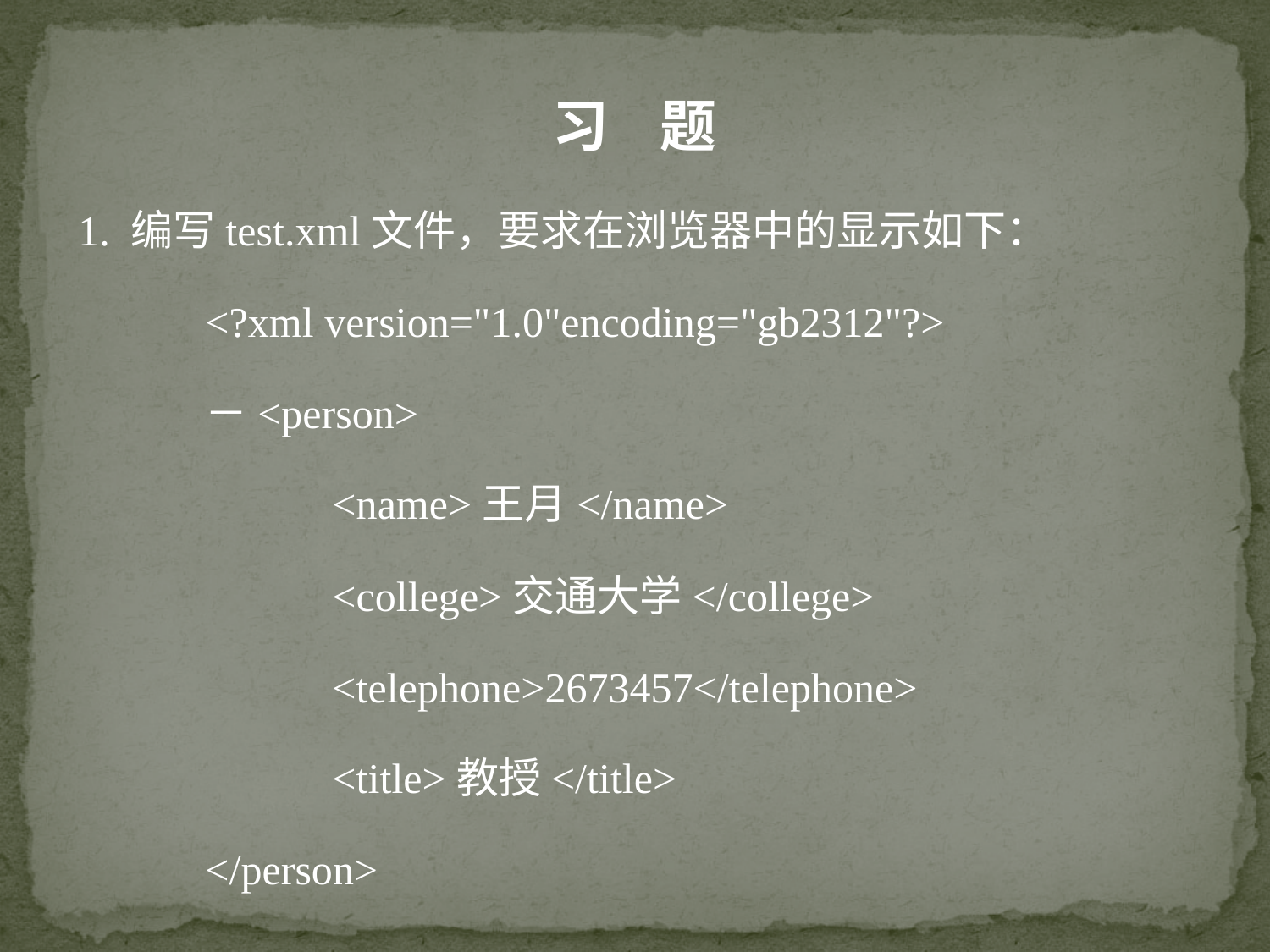

习    题
1. 编写test.xml文件，要求在浏览器中的显示如下：
	<?xml version="1.0"encoding="gb2312"?>
	－<person>
		<name>王月</name>
		<college>交通大学</college>
		<telephone>2673457</telephone>
		<title>教授</title>
	</person>